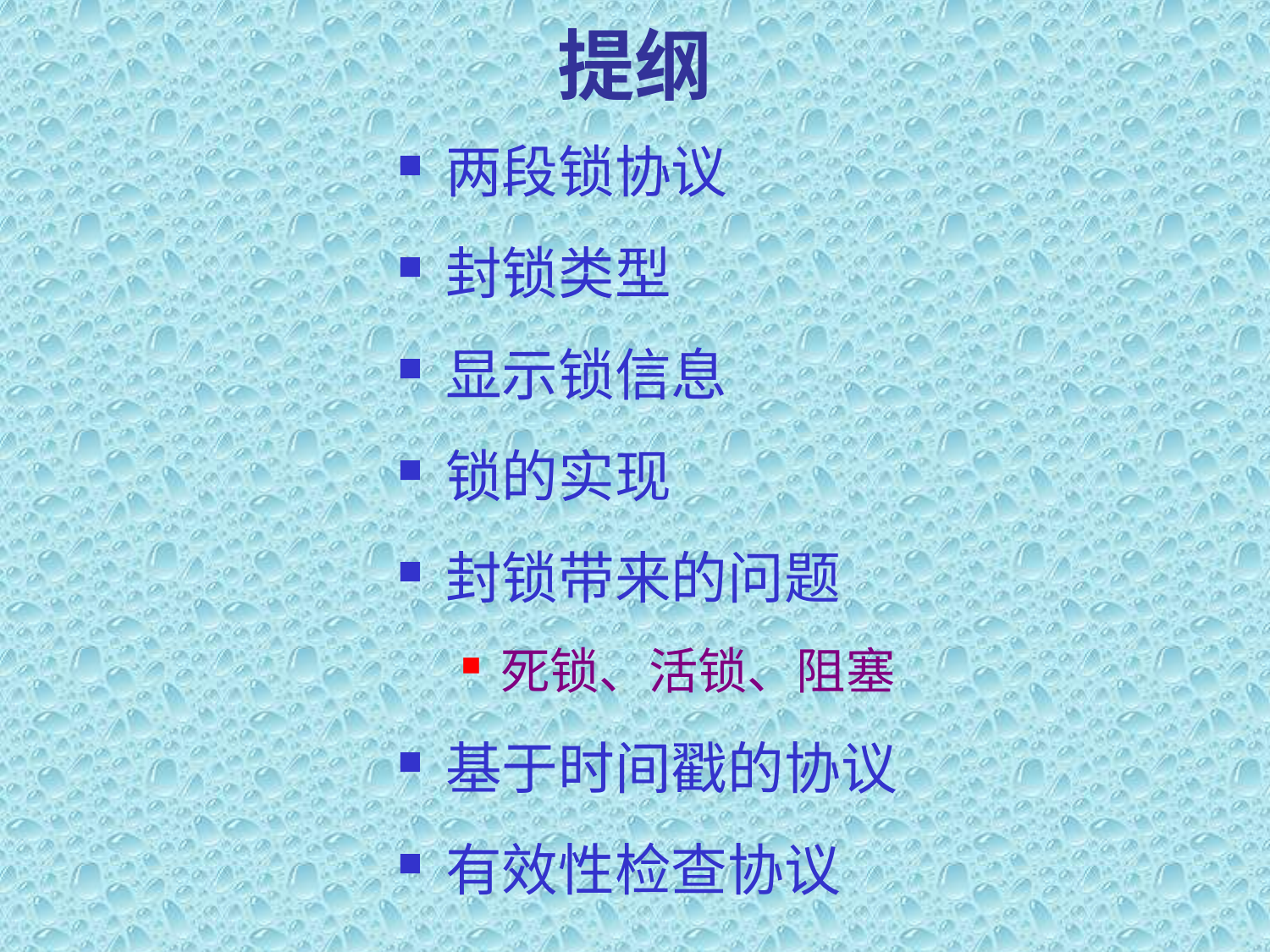

# 提纲
两段锁协议
封锁类型
显示锁信息
锁的实现
封锁带来的问题
死锁、活锁、阻塞
基于时间戳的协议
有效性检查协议